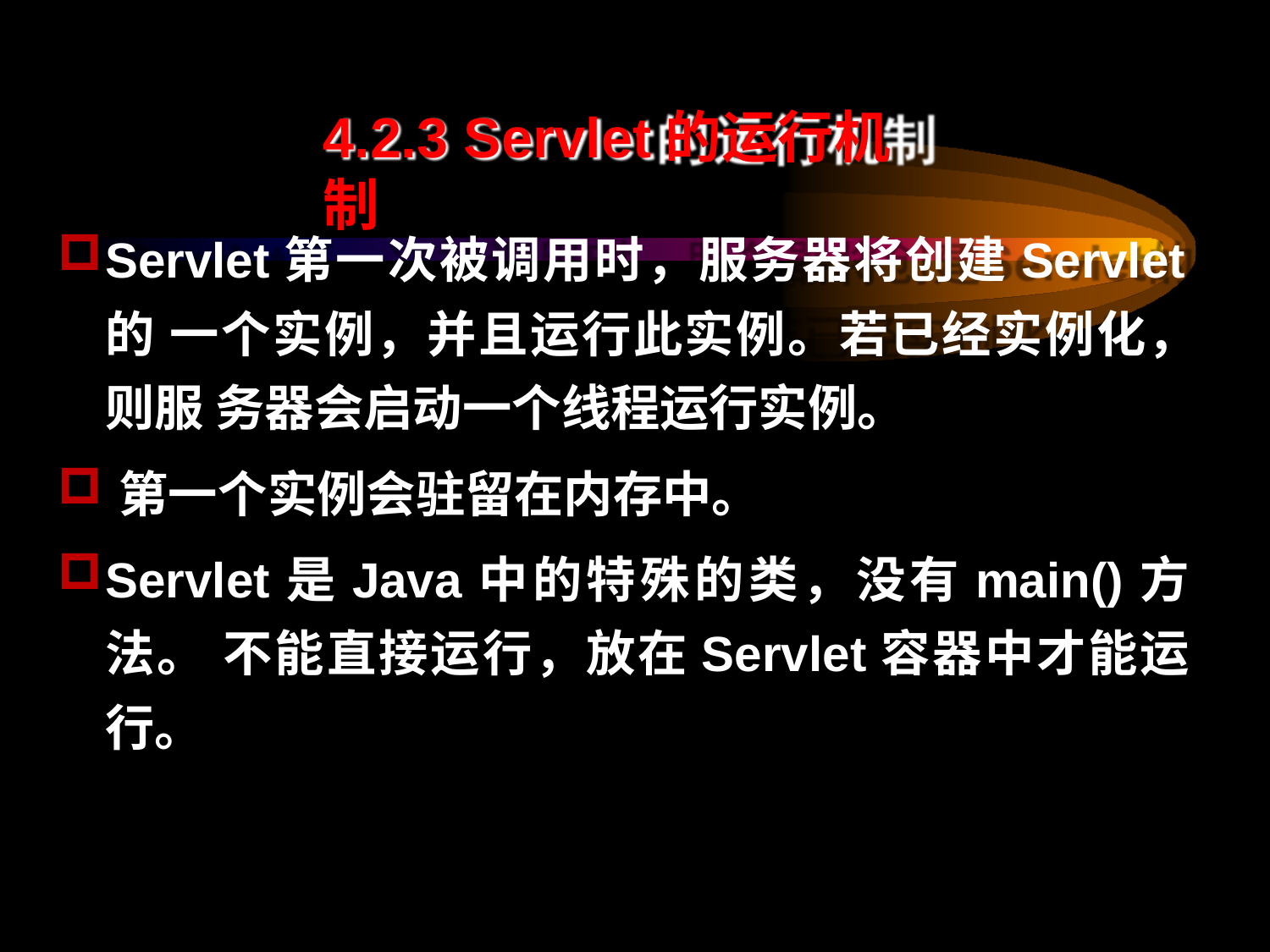

# 4.2.3 Servlet的运行机制

Servlet第一次被调用时，服务器将创建Servlet的 一个实例，并且运行此实例。若已经实例化，则服 务器会启动一个线程运行实例。
第一个实例会驻留在内存中。
Servlet是Java中的特殊的类，没有main()方法。 不能直接运行，放在Servlet容器中才能运行。